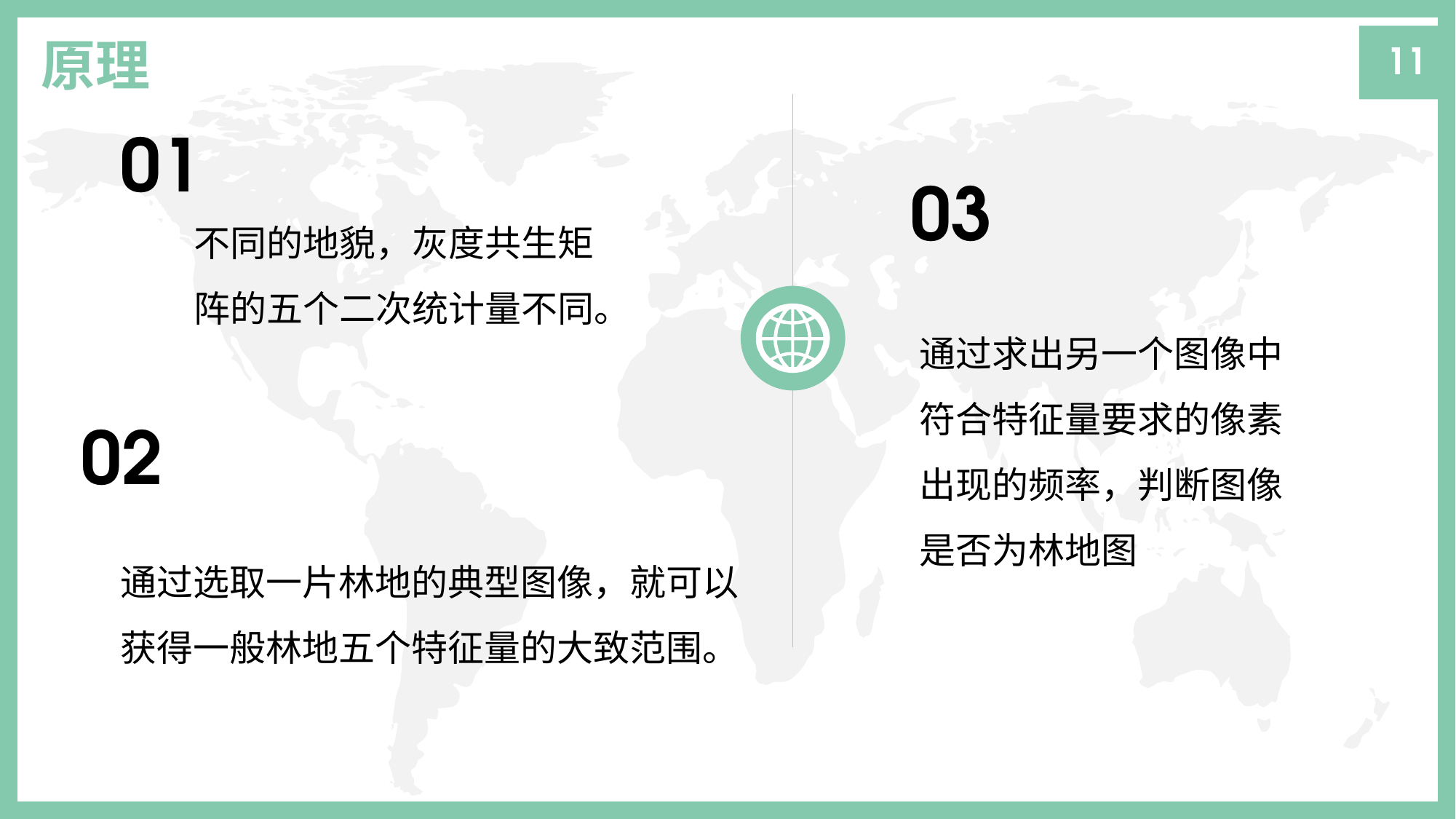

11
原理
01
03
不同的地貌，灰度共生矩阵的五个二次统计量不同。

通过求出另一个图像中符合特征量要求的像素出现的频率，判断图像是否为林地图
02
通过选取一片林地的典型图像，就可以获得一般林地五个特征量的大致范围。